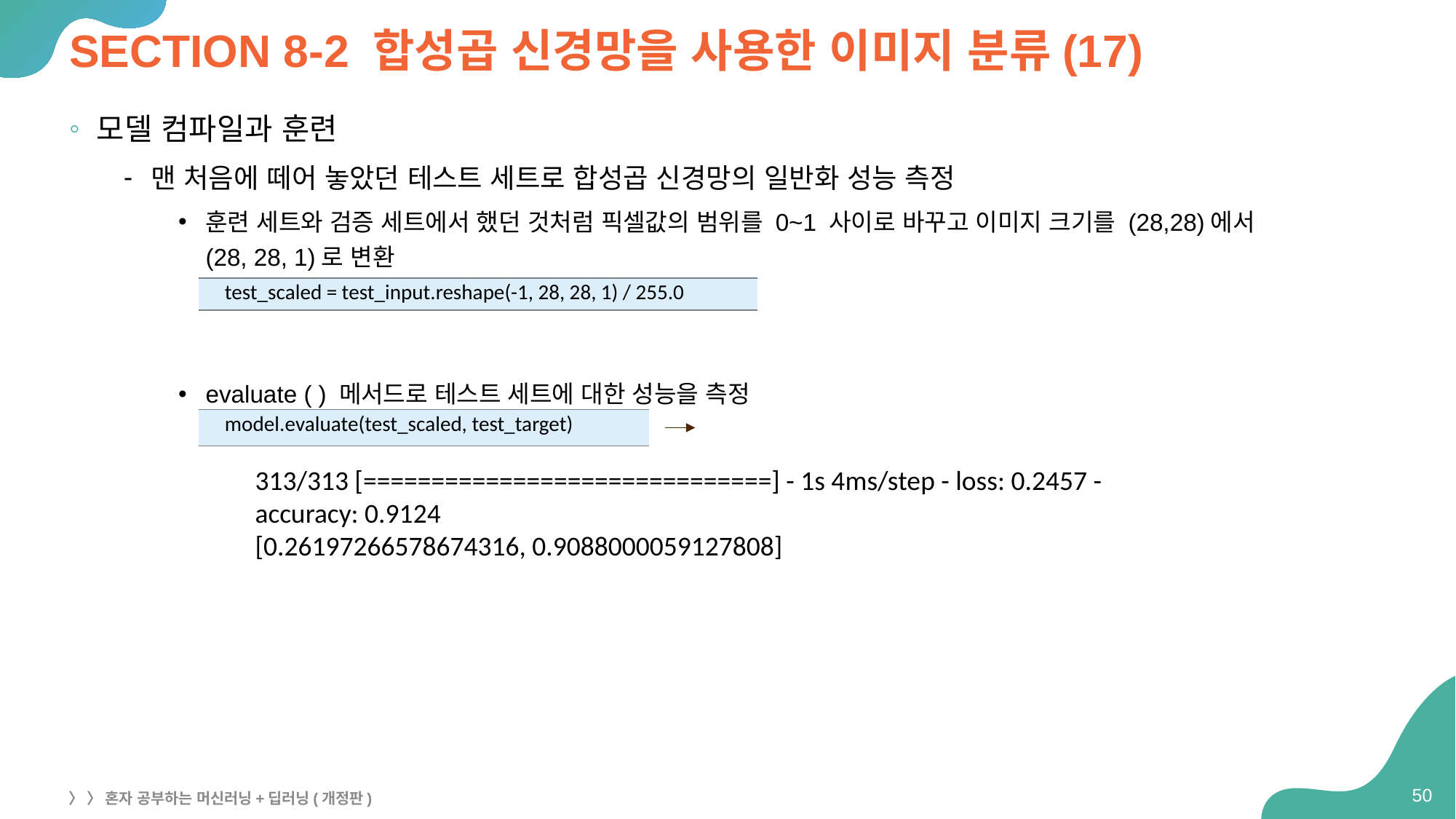

# SECTION 8-2 합성곱 신경망을 사용한 이미지 분류(17)
모델 컴파일과 훈련
맨 처음에 떼어 놓았던 테스트 세트로 합성곱 신경망의 일반화 성능 측정
훈련 세트와 검증 세트에서 했던 것처럼 픽셀값의 범위를 0~1 사이로 바꾸고 이미지 크기를 (28,28)에서
(28, 28, 1)로 변환

evaluate ( ) 메서드로 테스트 세트에 대한 성능을 측정
| test\_scaled = test\_input.reshape(-1, 28, 28, 1) / 255.0 |
| --- |
| model.evaluate(test\_scaled, test\_target) |
| --- |
313/313 [==============================] - 1s 4ms/step - loss: 0.2457 -
accuracy: 0.9124
[0.26197266578674316, 0.9088000059127808]
50
〉 〉 혼자 공부하는 머신러닝+딥러닝(개정판)